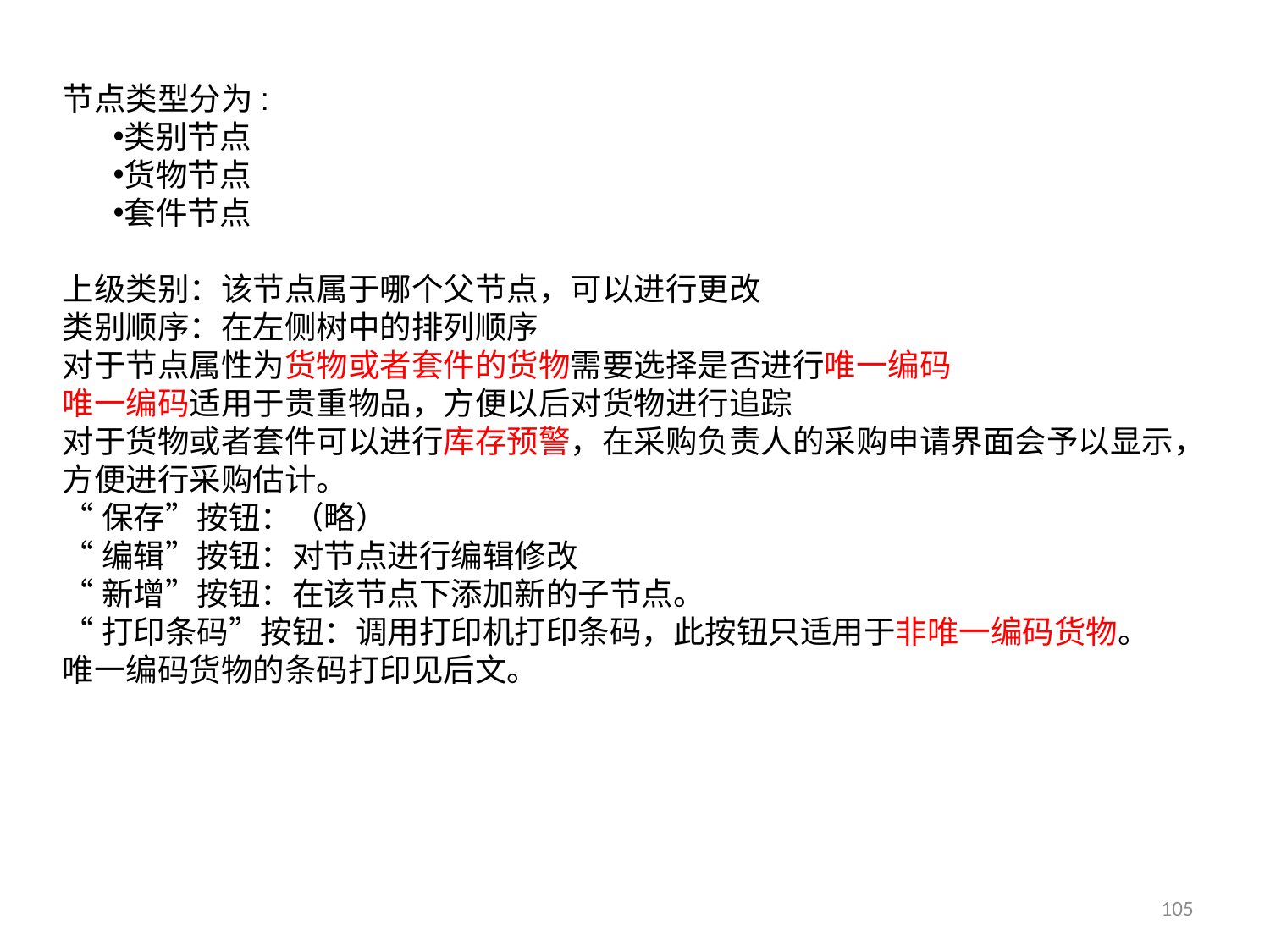

节点类型分为:
类别节点
货物节点
套件节点

上级类别：该节点属于哪个父节点，可以进行更改
类别顺序：在左侧树中的排列顺序
对于节点属性为货物或者套件的货物需要选择是否进行唯一编码
唯一编码适用于贵重物品，方便以后对货物进行追踪
对于货物或者套件可以进行库存预警，在采购负责人的采购申请界面会予以显示，方便进行采购估计。
“保存”按钮：（略）
“编辑”按钮：对节点进行编辑修改
“新增”按钮：在该节点下添加新的子节点。
“打印条码”按钮：调用打印机打印条码，此按钮只适用于非唯一编码货物。
唯一编码货物的条码打印见后文。
105